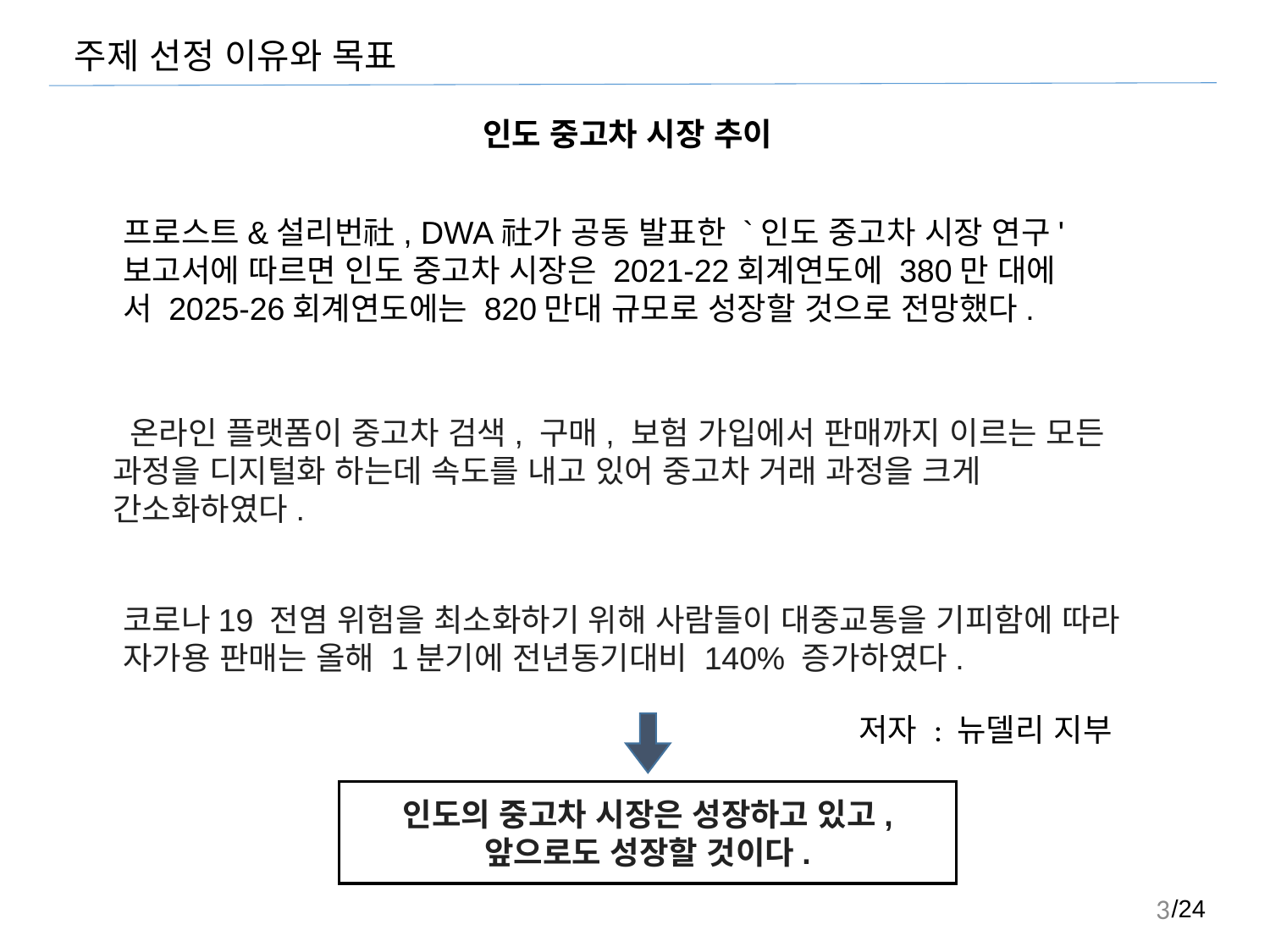

주제 선정 이유와 목표
인도 중고차 시장 추이
프로스트&설리번社, DWA社가 공동 발표한 `인도 중고차 시장 연구' 보고서에 따르면 인도 중고차 시장은 2021-22회계연도에 380만 대에서 2025-26회계연도에는 820만대 규모로 성장할 것으로 전망했다.
 온라인 플랫폼이 중고차 검색, 구매, 보험 가입에서 판매까지 이르는 모든 과정을 디지털화 하는데 속도를 내고 있어 중고차 거래 과정을 크게 간소화하였다.
코로나19 전염 위험을 최소화하기 위해 사람들이 대중교통을 기피함에 따라 자가용 판매는 올해 1분기에 전년동기대비 140% 증가하였다.
저자 : 뉴델리 지부

인도의 중고차 시장은 성장하고 있고, 앞으로도 성장할 것이다.
3